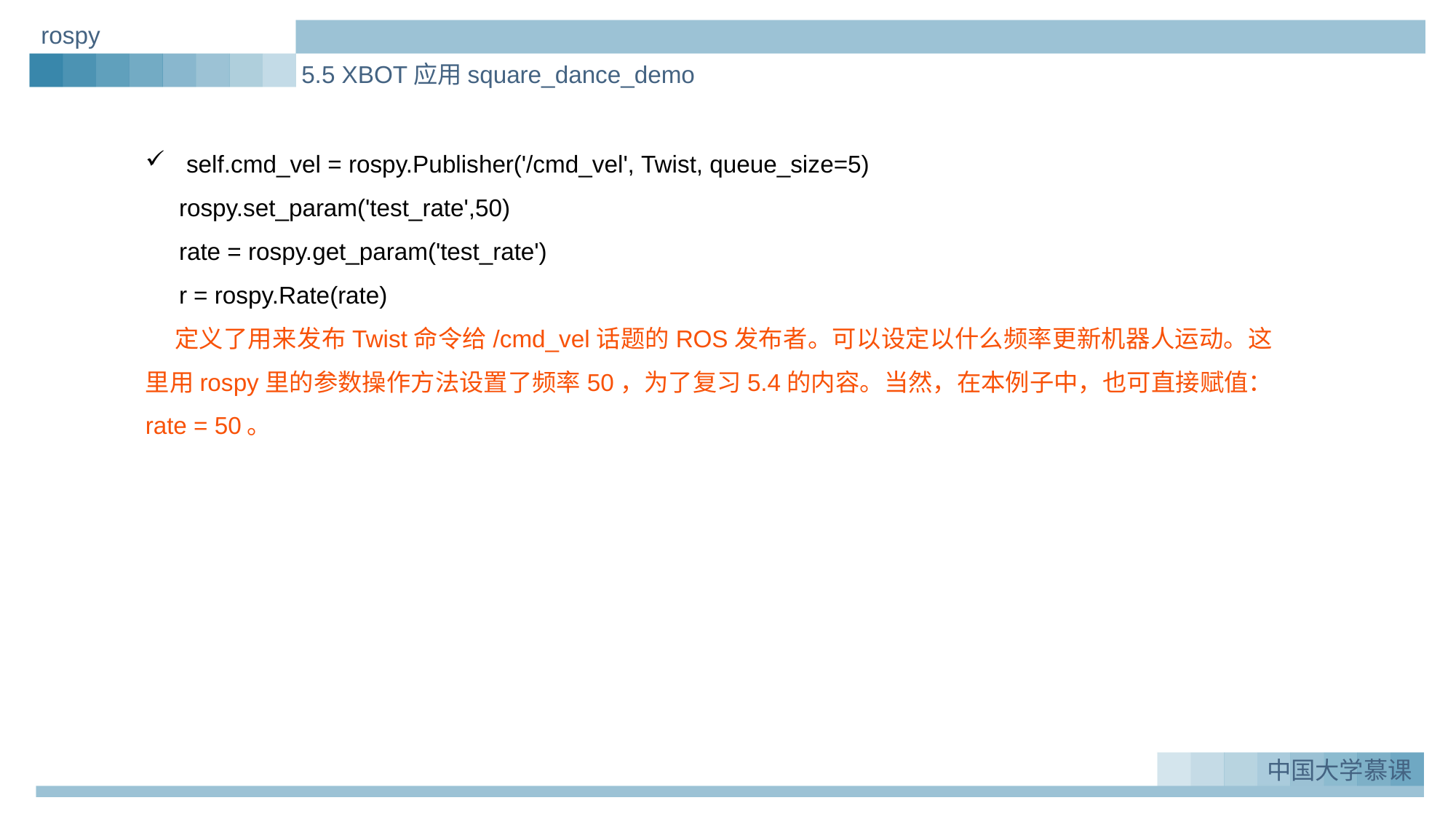

rospy
5.5 XBOT应用square_dance_demo

self.cmd_vel = rospy.Publisher('/cmd_vel', Twist, queue_size=5)
     rospy.set_param('test_rate',50)
     rate = rospy.get_param('test_rate')
     r = rospy.Rate(rate)
    定义了用来发布Twist命令给/cmd_vel话题的ROS发布者。可以设定以什么频率更新机器人运动。这里用rospy里的参数操作方法设置了频率50，为了复习5.4的内容。当然，在本例子中，也可直接赋值： rate = 50。
实例一：Greeting_demo
1.
中国大学慕课